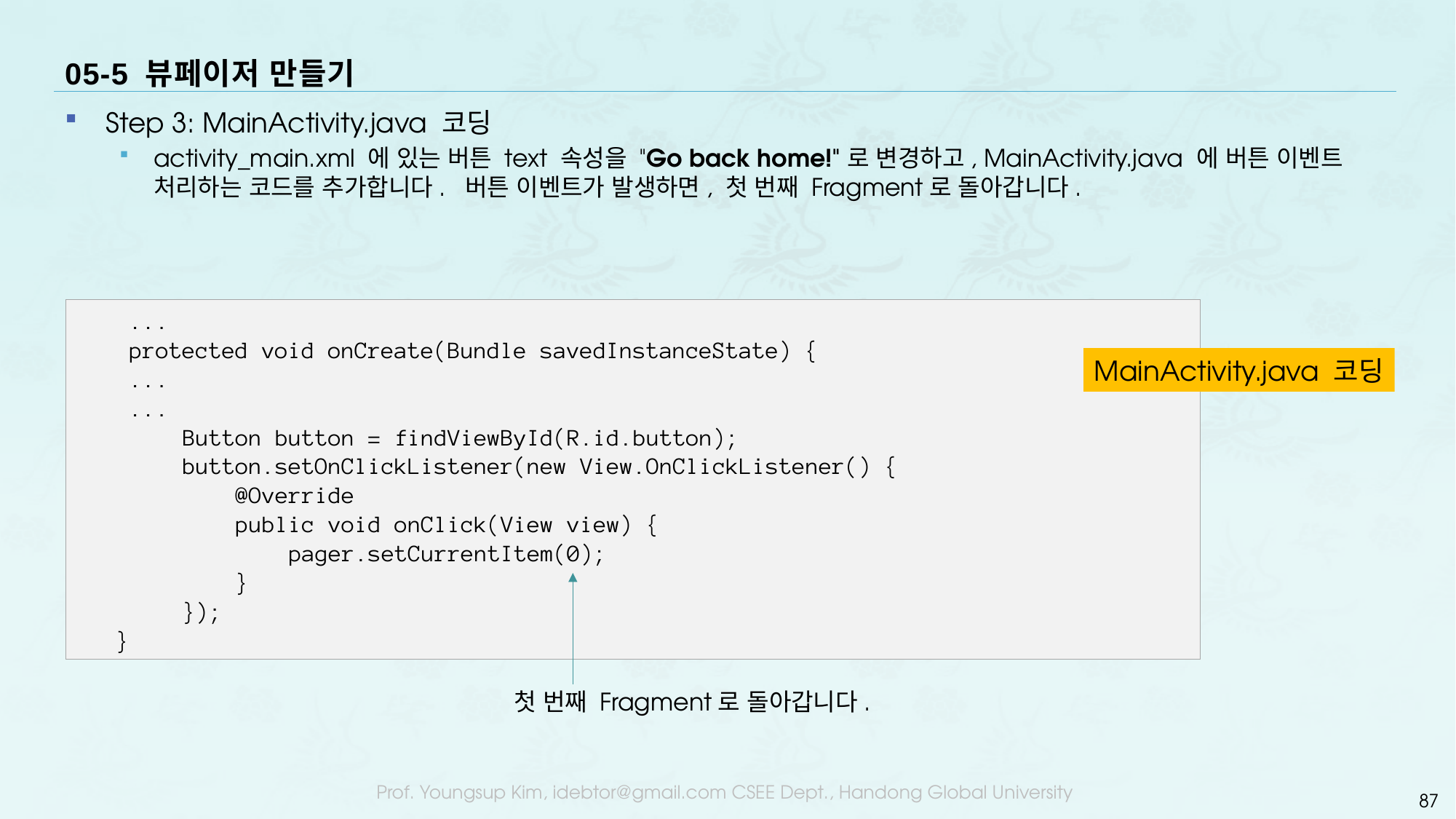

# 05-5 뷰페이저 만들기
Step 3: MainActivity.java 코딩
activity_main.xml 에 있는 버튼 text 속성을 "Go back home!"로 변경하고, MainActivity.java 에 버튼 이벤트 처리하는 코드를 추가합니다.  버튼 이벤트가 발생하면, 첫 번째 Fragment로 돌아갑니다.
    ...
    protected void onCreate(Bundle savedInstanceState) {
    ...
    ...
        Button button = findViewById(R.id.button);
        button.setOnClickListener(new View.OnClickListener() {
            @Override
            public void onClick(View view) {
                pager.setCurrentItem(0);
            }
        });
   }
MainActivity.java 코딩
첫 번째 Fragment로 돌아갑니다.
87